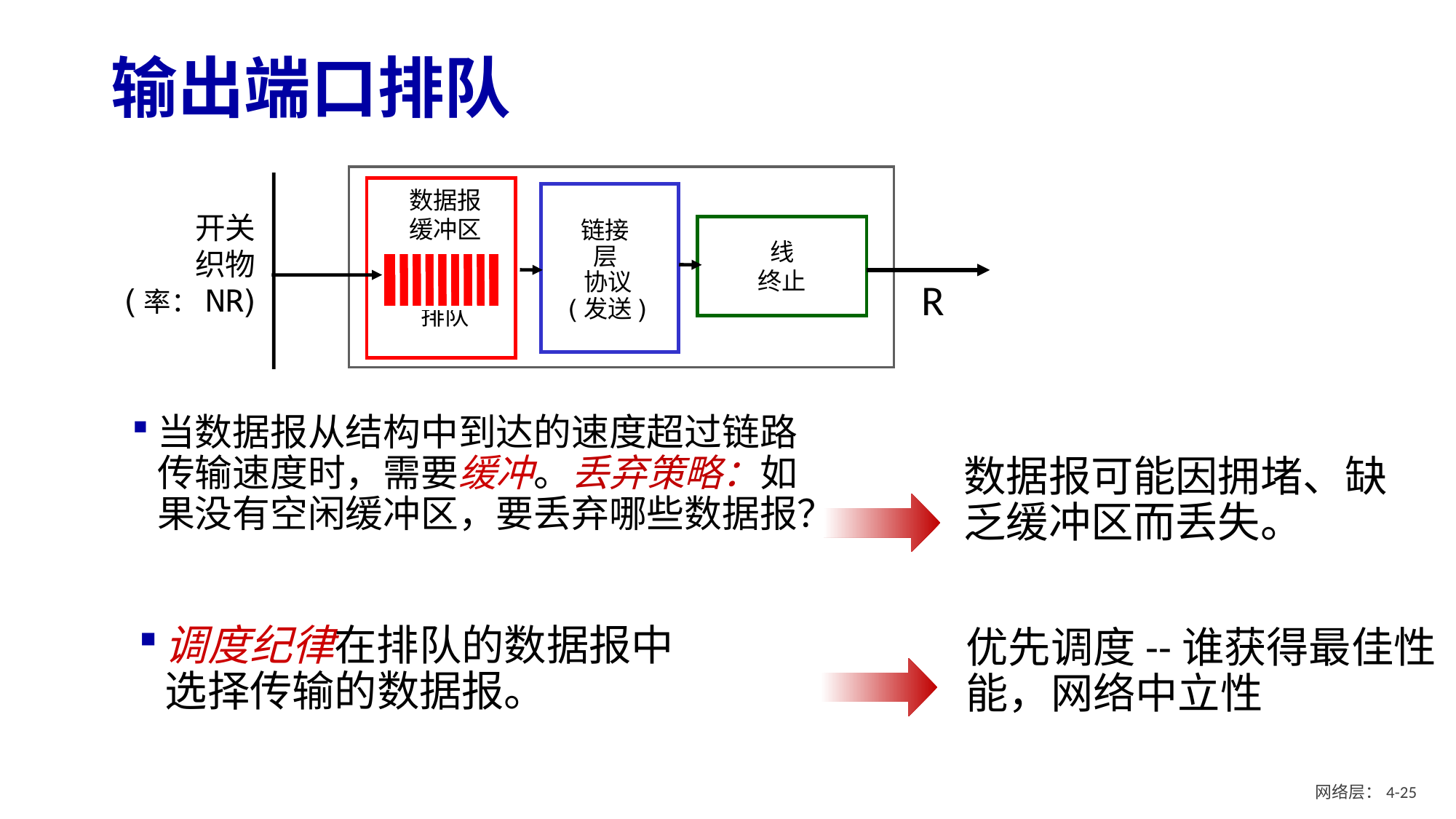

# 输出端口排队

数据报
缓冲区

排队

开关
织物
(率：NR)
线
终止
链接
层
协议
(发送)

R

当数据报从结构中到达的速度超过链路传输速度时，需要缓冲。丢弃策略：如果没有空闲缓冲区，要丢弃哪些数据报？
数据报可能因拥堵、缺乏缓冲区而丢失。

调度纪律在排队的数据报中选择传输的数据报。
优先调度--谁获得最佳性能，网络中立性

网络层：4-25